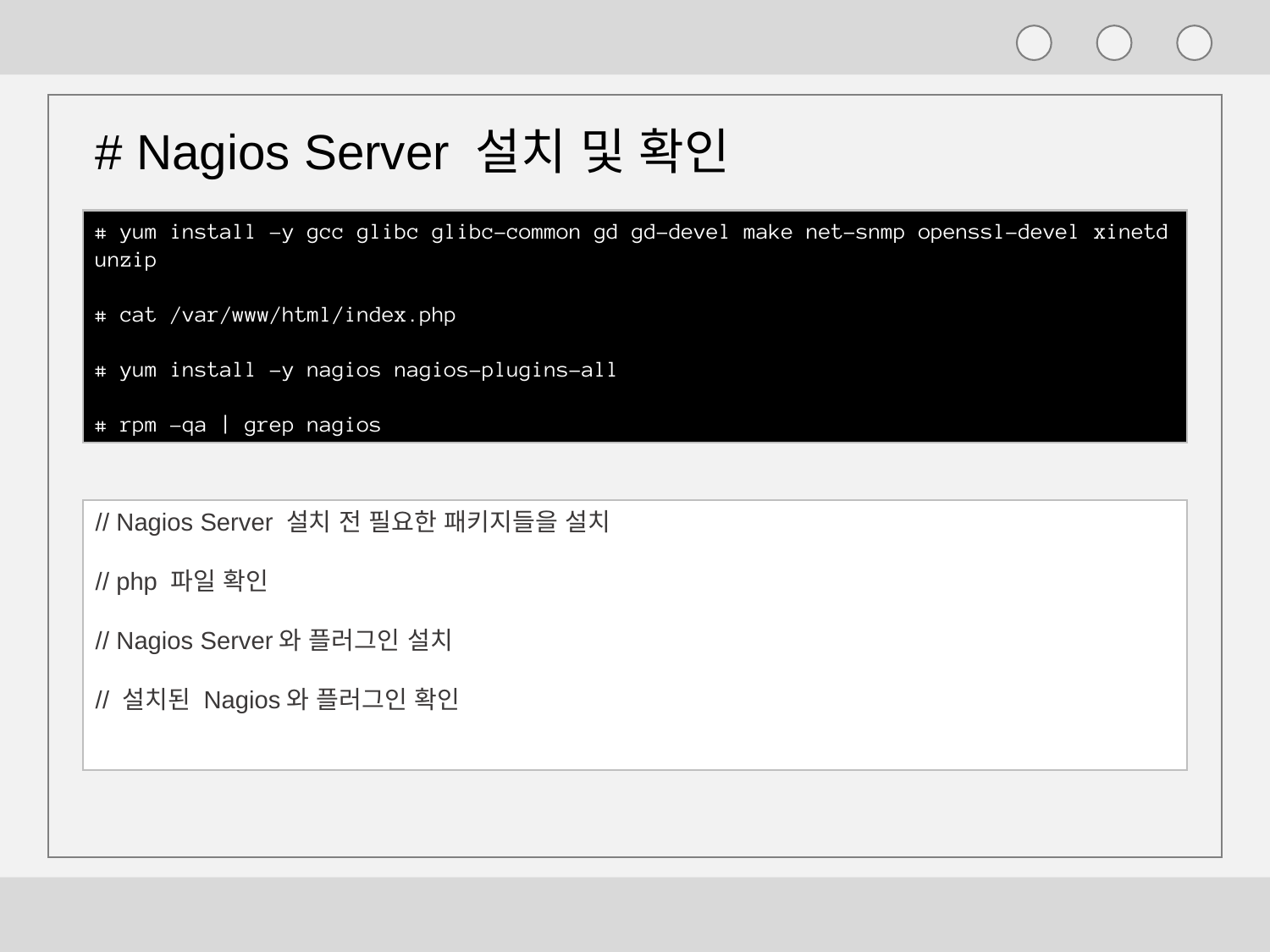

# Nagios Server 설치 및 확인
# yum install –y gcc glibc glibc-common gd gd-devel make net-snmp openssl-devel xinetd unzip

# cat /var/www/html/index.php

# yum install -y nagios nagios-plugins-all

# rpm –qa | grep nagios
// Nagios Server 설치 전 필요한 패키지들을 설치

// php 파일 확인

// Nagios Server와 플러그인 설치

// 설치된 Nagios와 플러그인 확인